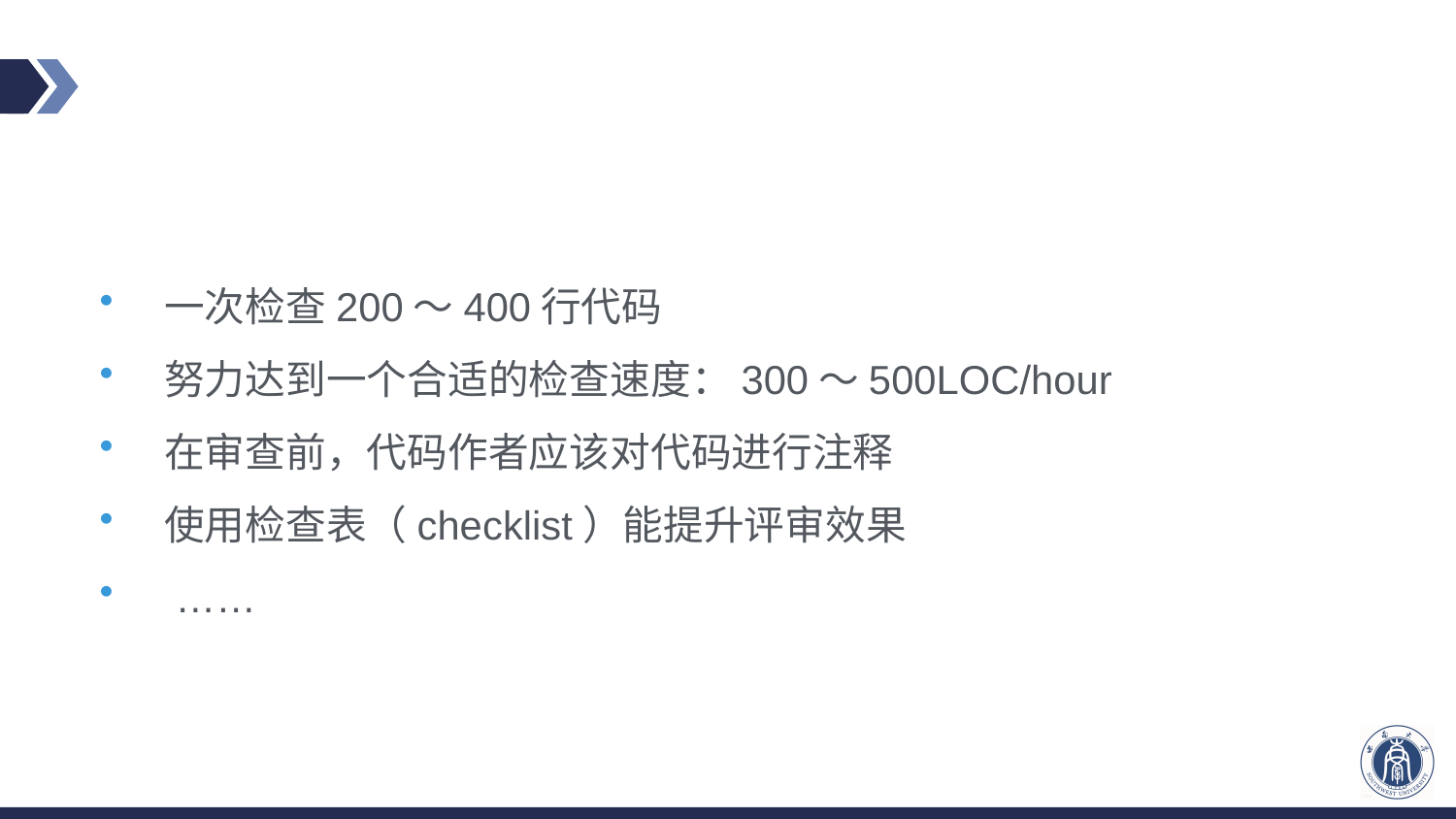

#
一次检查200～400行代码
努力达到一个合适的检查速度：300～500LOC/hour
在审查前，代码作者应该对代码进行注释
使用检查表（checklist）能提升评审效果
 ……